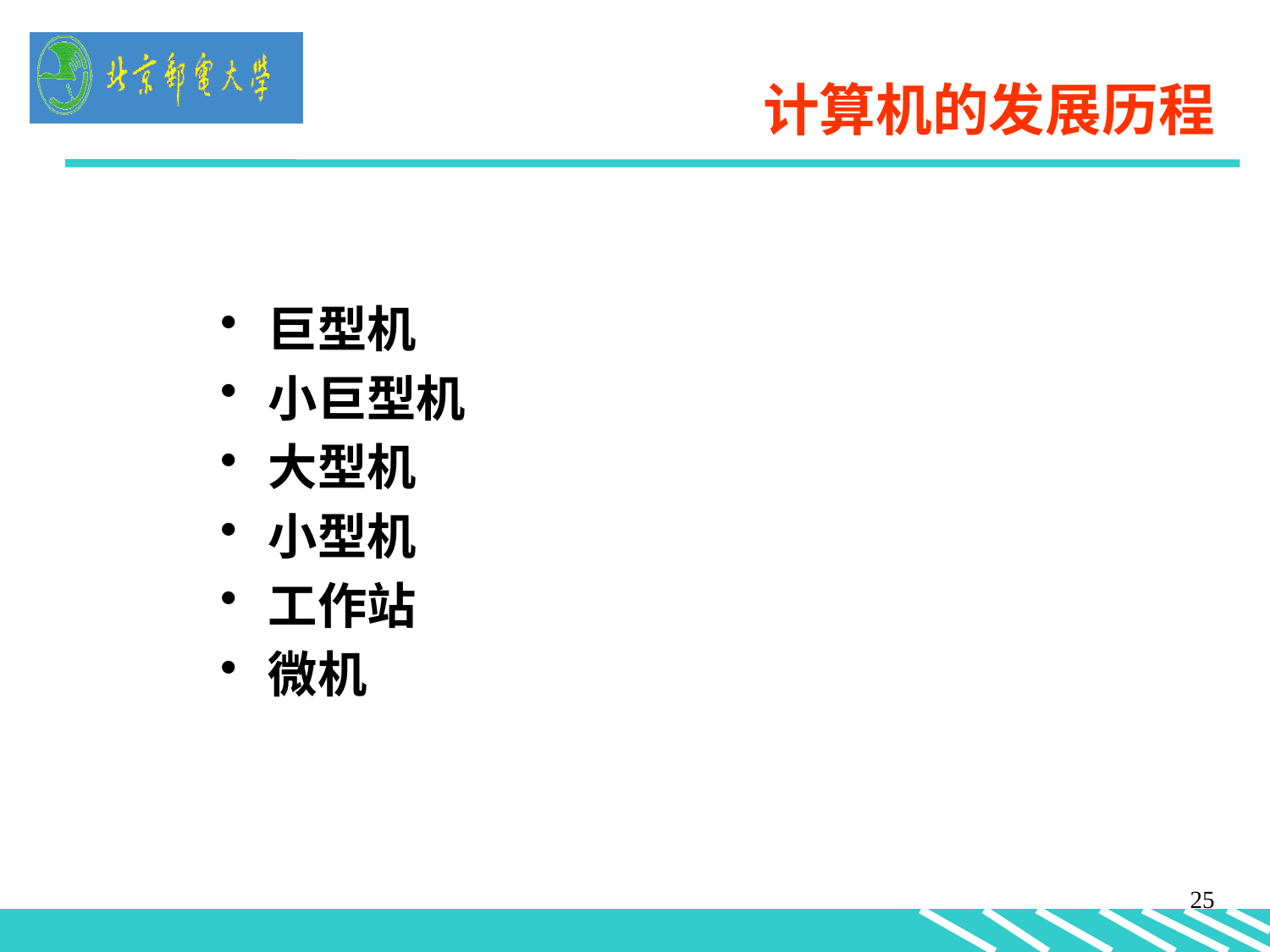

计算机的发展历程

巨型机
小巨型机
大型机
小型机
工作站
微机
25